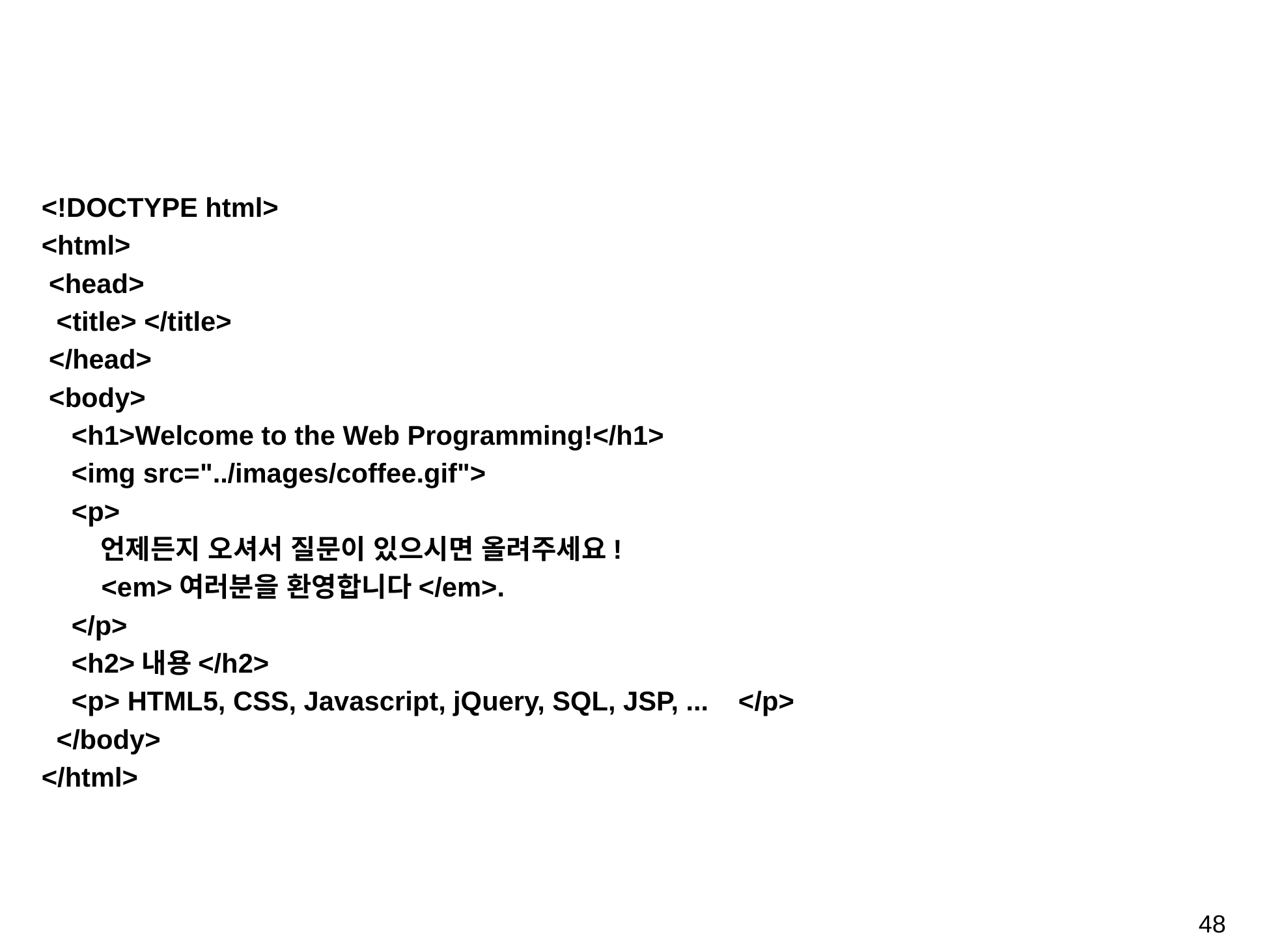

#
<!DOCTYPE html>
<html>
 <head>
  <title> </title>
 </head>
 <body>
    <h1>Welcome to the Web Programming!</h1>
    <img src="../images/coffee.gif">
    <p>
       언제든지 오셔서 질문이 있으시면 올려주세요!
        <em>여러분을 환영합니다</em>.
    </p>
    <h2>내용</h2>
    <p> HTML5, CSS, Javascript, jQuery, SQL, JSP, ...    </p>
  </body>
</html>

48